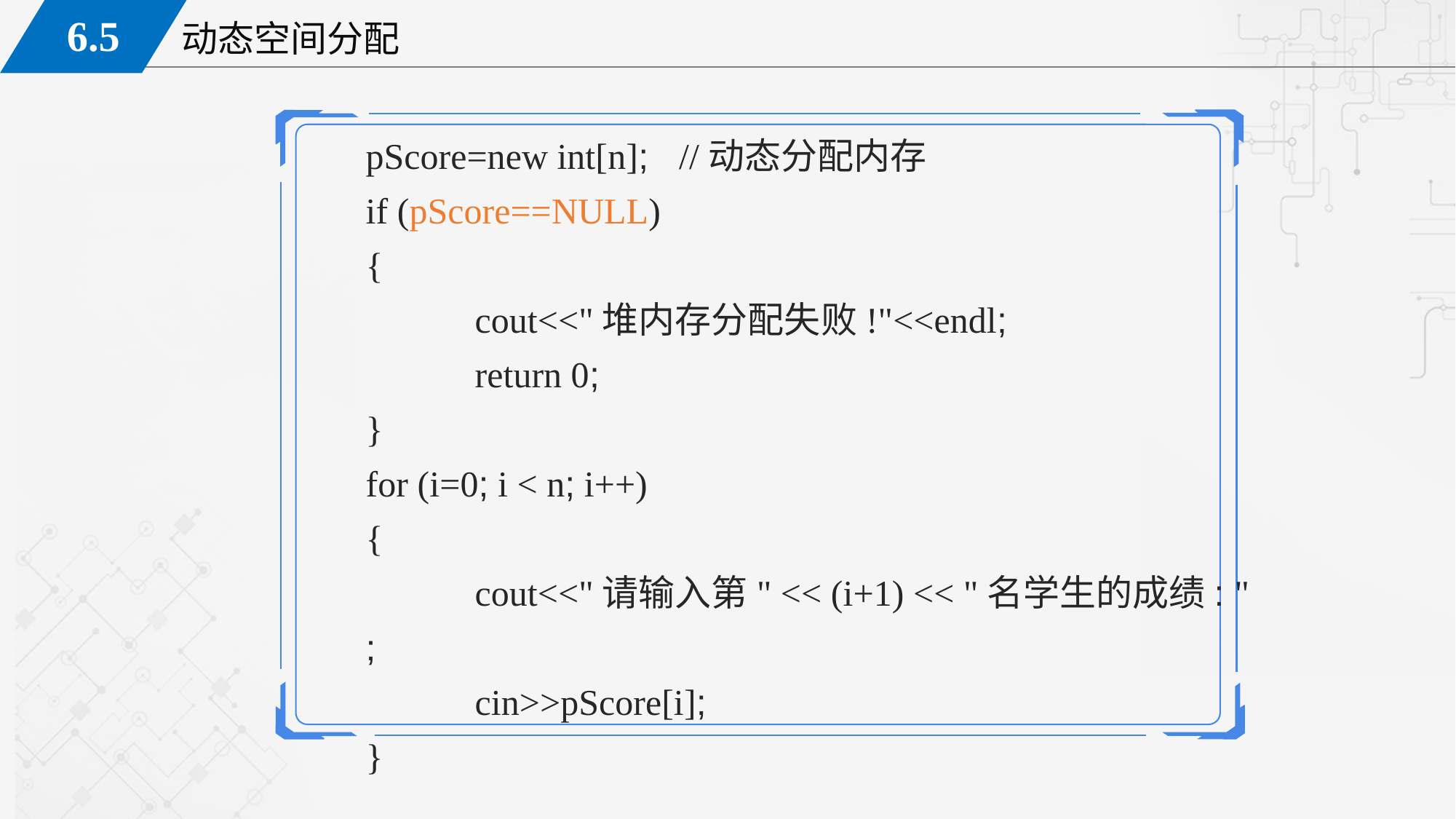

pScore=new int[n];   //动态分配内存
	if (pScore==NULL)
	{
		cout<<"堆内存分配失败!"<<endl;
		return 0;
	}
	for (i=0; i < n; i++)
	{
		cout<<"请输入第" << (i+1) << "名学生的成绩: " ;
		cin>>pScore[i];
	}